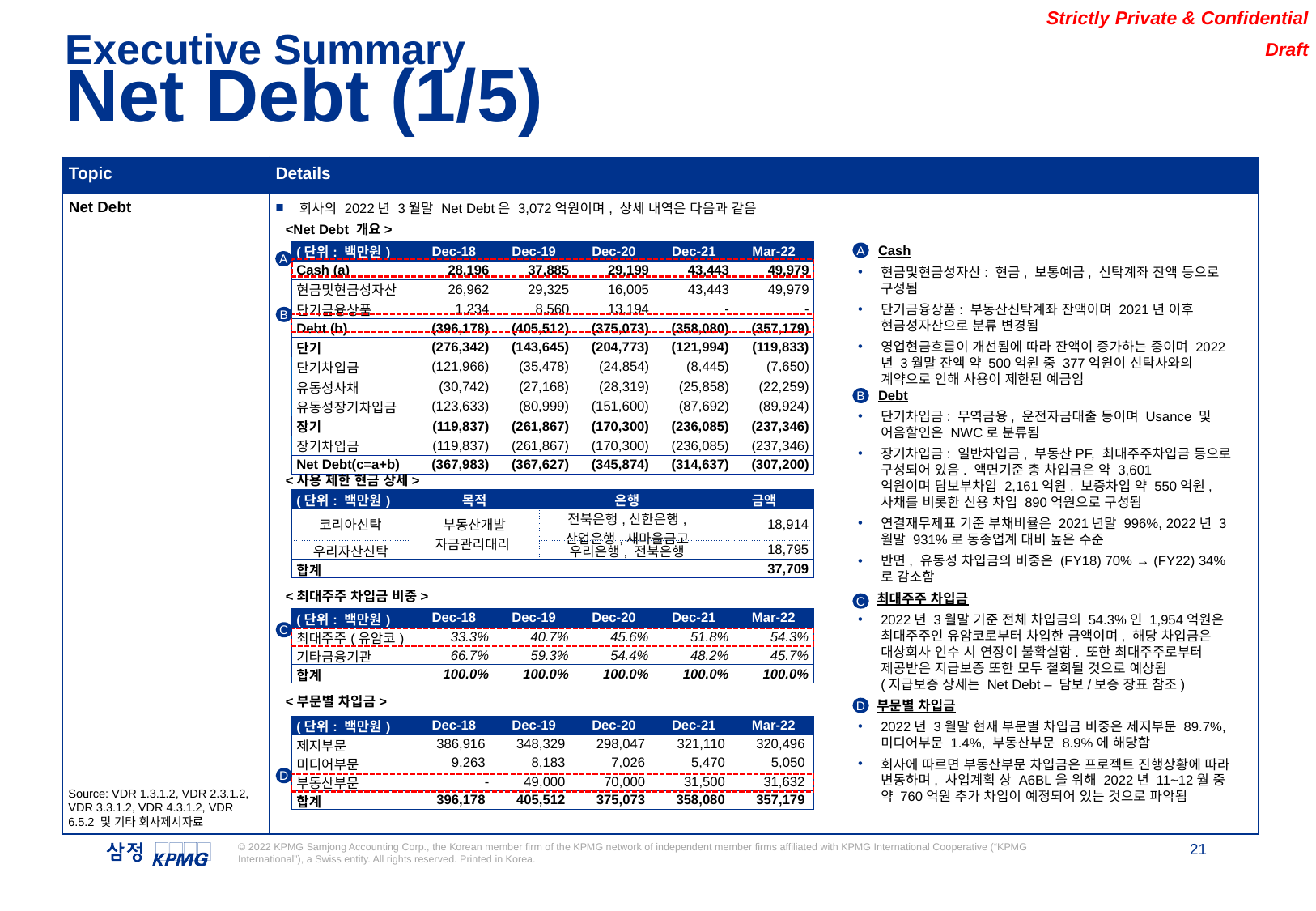

Executive Summary
Net Debt (1/5)
| Topic | Details |
| --- | --- |
| Net Debt | 회사의 2022년 3월말 Net Debt은 3,072억원이며, 상세 내역은 다음과 같음 |
<Net Debt 개요>
Cash
현금및현금성자산: 현금, 보통예금, 신탁계좌 잔액 등으로 구성됨
단기금융상품: 부동산신탁계좌 잔액이며 2021년 이후 현금성자산으로 분류 변경됨
영업현금흐름이 개선됨에 따라 잔액이 증가하는 중이며 2022년 3월말 잔액 약 500억원 중 377억원이 신탁사와의 계약으로 인해 사용이 제한된 예금임
Debt
단기차입금: 무역금융, 운전자금대출 등이며 Usance 및 어음할인은 NWC로 분류됨
장기차입금: 일반차입금, 부동산PF, 최대주주차입금 등으로 구성되어 있음. 액면기준 총 차입금은 약 3,601
억원이며 담보부차입 2,161억원, 보증차입 약 550억원, 사채를 비롯한 신용 차입 890억원으로 구성됨
연결재무제표 기준 부채비율은 2021년말 996%, 2022년 3월말 931%로 동종업계 대비 높은 수준
반면, 유동성 차입금의 비중은 (FY18) 70% → (FY22) 34% 로 감소함
    최대주주 차입금
2022년 3월말 기준 전체 차입금의 54.3%인 1,954억원은 최대주주인 유암코로부터 차입한 금액이며, 해당 차입금은 대상회사 인수 시 연장이 불확실함. 또한 최대주주로부터 제공받은 지급보증 또한 모두 철회될 것으로 예상됨
(지급보증 상세는 Net Debt – 담보/보증 장표 참조)
    부문별 차입금
2022년 3월말 현재 부문별 차입금 비중은 제지부문 89.7%, 미디어부문 1.4%, 부동산부문 8.9%에 해당함
회사에 따르면 부동산부문 차입금은 프로젝트 진행상황에 따라 변동하며, 사업계획 상 A6BL을 위해 2022년 11~12월 중 약 760억원 추가 차입이 예정되어 있는 것으로 파악됨

| (단위: 백만원) | Dec-18 | Dec-19 | Dec-20 | Dec-21 | Mar-22 |
| --- | --- | --- | --- | --- | --- |
| Cash (a) | 28,196 | 37,885 | 29,199 | 43,443 | 49,979 |
| 현금및현금성자산 | 26,962 | 29,325 | 16,005 | 43,443 | 49,979 |
| 단기금융상품 | 1,234 | 8,560 | 13,194 | - | - |
| Debt (b) | (396,178) | (405,512) | (375,073) | (358,080) | (357,179) |
| 단기 | (276,342) | (143,645) | (204,773) | (121,994) | (119,833) |
| 단기차입금 | (121,966) | (35,478) | (24,854) | (8,445) | (7,650) |
| 유동성사채 | (30,742) | (27,168) | (28,319) | (25,858) | (22,259) |
| 유동성장기차입금 | (123,633) | (80,999) | (151,600) | (87,692) | (89,924) |
| 장기 | (119,837) | (261,867) | (170,300) | (236,085) | (237,346) |
| 장기차입금 | (119,837) | (261,867) | (170,300) | (236,085) | (237,346) |
| Net Debt(c=a+b) | (367,983) | (367,627) | (345,874) | (314,637) | (307,200) |
A
A

B

B
<사용 제한 현금 상세>
| (단위: 백만원) | 목적 | 은행 | 금액 |
| --- | --- | --- | --- |
| 코리아신탁 | 부동산개발 자금관리대리 | 전북은행,신한은행, 산업은행,새마을금고 | 18,914 |
| 우리자산신탁 |  | 우리은행, 전북은행 | 18,795 |
| 합계 |  |  | 37,709 |
<최대주주 차입금 비중>
C
| (단위: 백만원) | Dec-18 | Dec-19 | Dec-20 | Dec-21 | Mar-22 |
| --- | --- | --- | --- | --- | --- |
| 최대주주(유암코) | 33.3% | 40.7% | 45.6% | 51.8% | 54.3% |
| 기타금융기관 | 66.7% | 59.3% | 54.4% | 48.2% | 45.7% |
| 합계 | 100.0% | 100.0% | 100.0% | 100.0% | 100.0% |
C

<부문별 차입금>
D
| (단위: 백만원) | Dec-18 | Dec-19 | Dec-20 | Dec-21 | Mar-22 |
| --- | --- | --- | --- | --- | --- |
| 제지부문 | 386,916 | 348,329 | 298,047 | 321,110 | 320,496 |
| 미디어부문 | 9,263 | 8,183 | 7,026 | 5,470 | 5,050 |
| 부동산부문 | - | 49,000 | 70,000 | 31,500 | 31,632 |
| 합계 | 396,178 | 405,512 | 375,073 | 358,080 | 357,179 |
D

Source: VDR 1.3.1.2, VDR 2.3.1.2, VDR 3.3.1.2, VDR 4.3.1.2, VDR 6.5.2 및 기타 회사제시자료